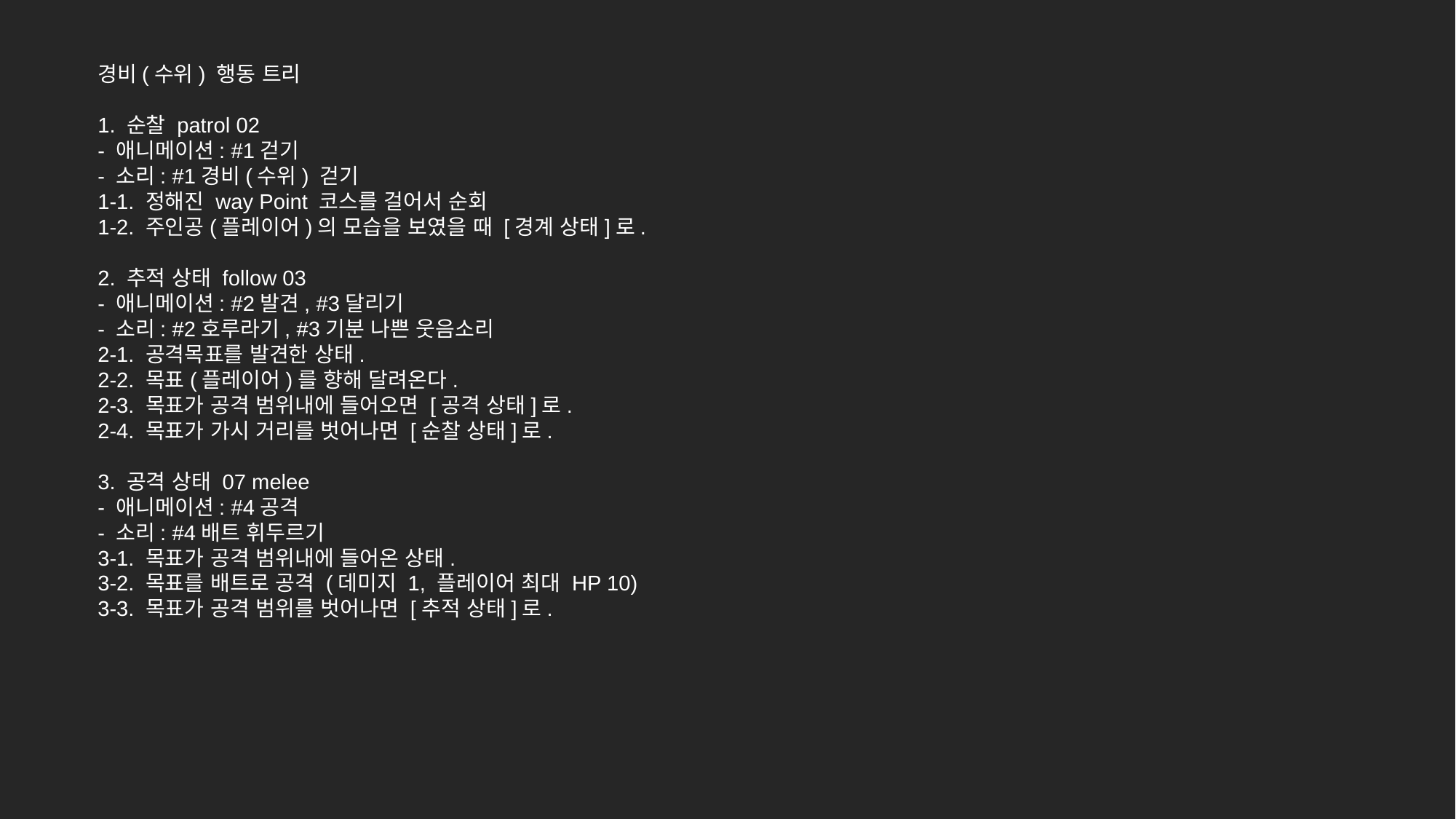

경비(수위) 행동 트리

1. 순찰 patrol 02
- 애니메이션: #1걷기
- 소리: #1경비(수위) 걷기
1-1. 정해진 way Point 코스를 걸어서 순회
1-2. 주인공(플레이어)의 모습을 보였을 때 [경계 상태]로.

2. 추적 상태 follow 03
- 애니메이션: #2발견, #3달리기
- 소리: #2호루라기, #3기분 나쁜 웃음소리
2-1. 공격목표를 발견한 상태.
2-2. 목표(플레이어)를 향해 달려온다.
2-3. 목표가 공격 범위내에 들어오면 [공격 상태]로.
2-4. 목표가 가시 거리를 벗어나면 [순찰 상태]로.

3. 공격 상태 07 melee
- 애니메이션: #4공격
- 소리: #4배트 휘두르기
3-1. 목표가 공격 범위내에 들어온 상태.
3-2. 목표를 배트로 공격 (데미지 1, 플레이어 최대 HP 10)
3-3. 목표가 공격 범위를 벗어나면 [추적 상태]로.